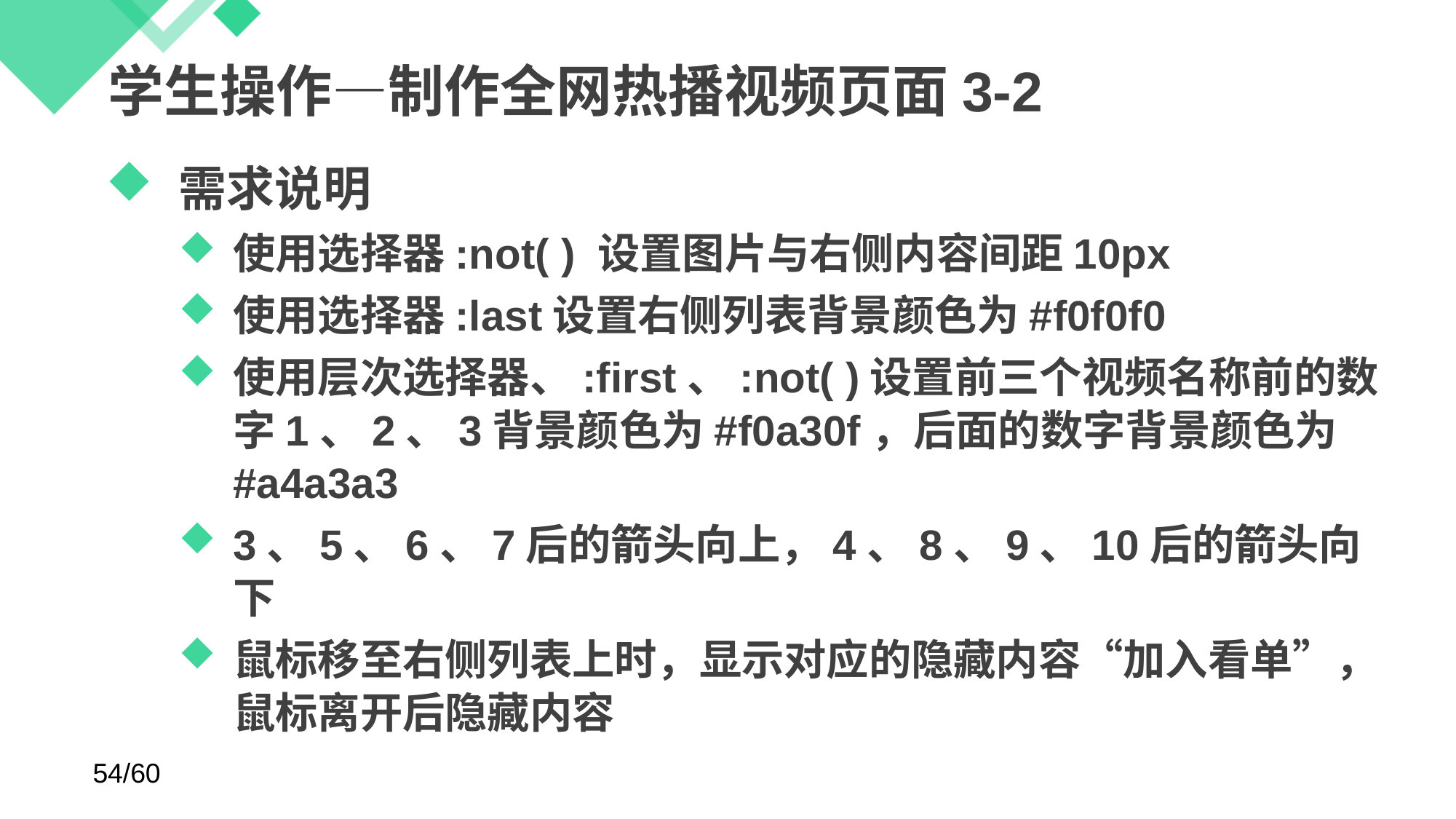

# 学生操作—制作全网热播视频页面3-2
需求说明
使用选择器:not( ) 设置图片与右侧内容间距10px
使用选择器:last设置右侧列表背景颜色为#f0f0f0
使用层次选择器、:first、:not( )设置前三个视频名称前的数字1、2、3背景颜色为#f0a30f，后面的数字背景颜色为#a4a3a3
3、5、6、7后的箭头向上，4、8、9、10后的箭头向下
鼠标移至右侧列表上时，显示对应的隐藏内容“加入看单”，鼠标离开后隐藏内容